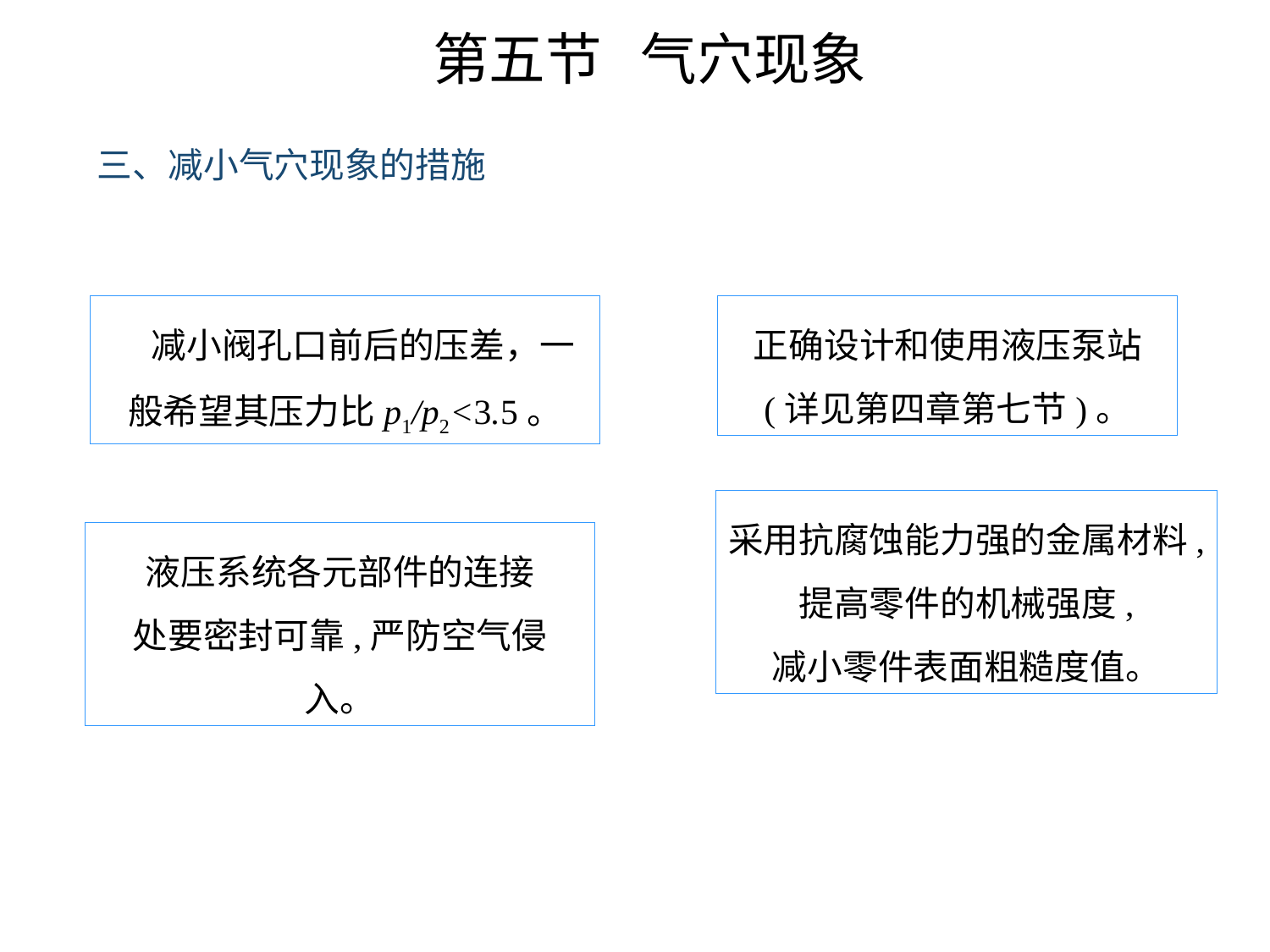

第五节   气穴现象
三、减小气穴现象的措施
减小阀孔口前后的压差，一般希望其压力比p1/p2<3.5。
正确设计和使用液压泵站
(详见第四章第七节)。
采用抗腐蚀能力强的金属材料,
提高零件的机械强度,
减小零件表面粗糙度值。
液压系统各元部件的连接
处要密封可靠,严防空气侵入。
60